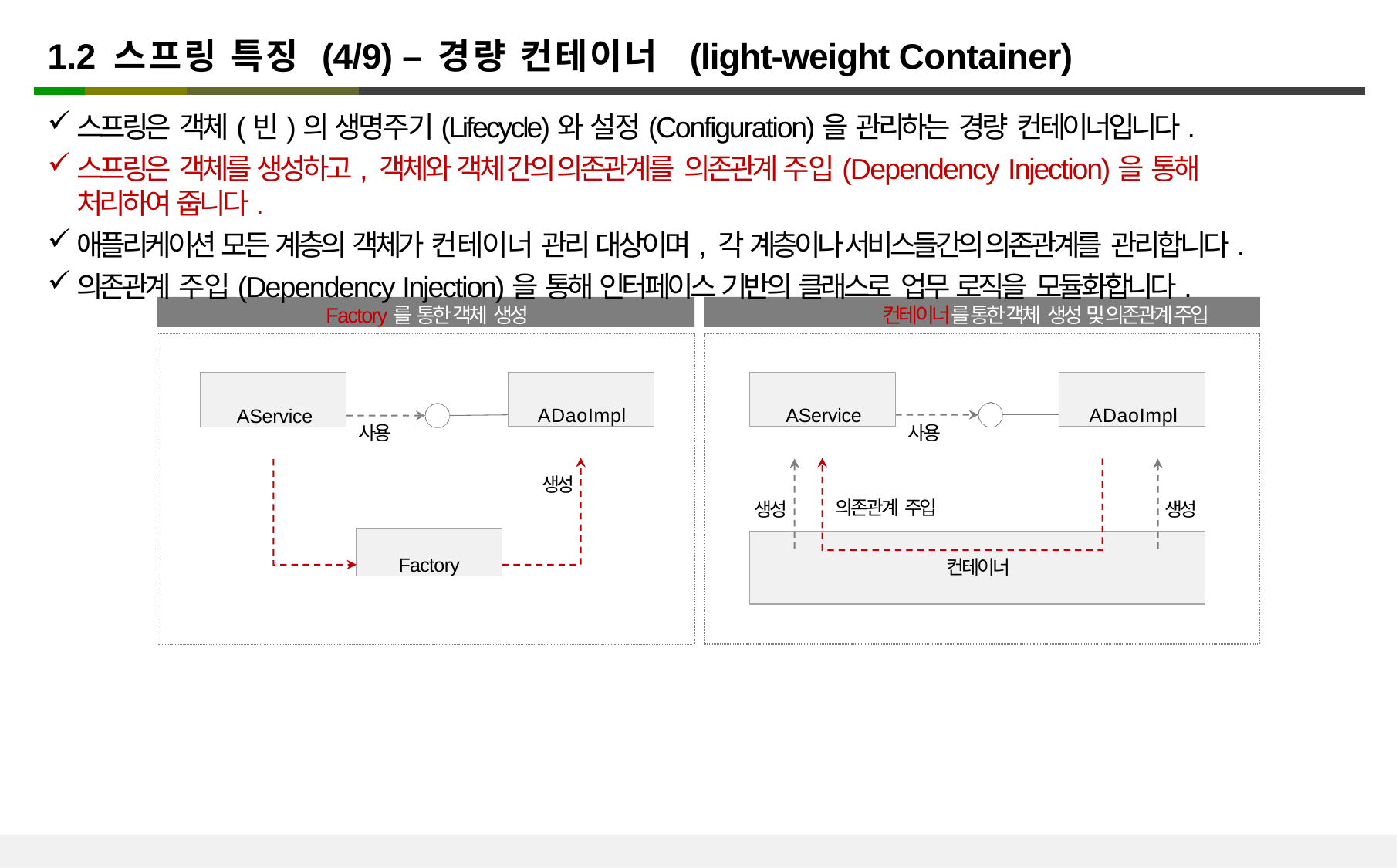

# 1.2 스프링 특징 (4/9) – 경량 컨테이너 (light-weight Container)
스프링은 객체(빈)의 생명주기(Lifecycle)와 설정(Configuration)을 관리하는  경량 컨테이너입니다.
스프링은 객체를 생성하고, 객체와 객체 간의 의존관계를  의존관계 주입(Dependency Injection)을 통해 처리하여 줍니다.
애플리케이션 모든 계층의  객체가 컨테이너 관리 대상이며, 각 계층이나 서비스들간의 의존관계를 관리합니다.
의존관계 주입(Dependency Injection)을 통해 인터페이스 기반의  클래스로 업무 로직을 모듈화합니다.
Factory를 통한 객체 생성
컨테이너를 통한 객체 생성 및 의존관계 주입

AService

ADaoImpl

ADaoImpl

AService

사용
사용

생성
의존관계 주입
생성
생성

Factory

컨테이너